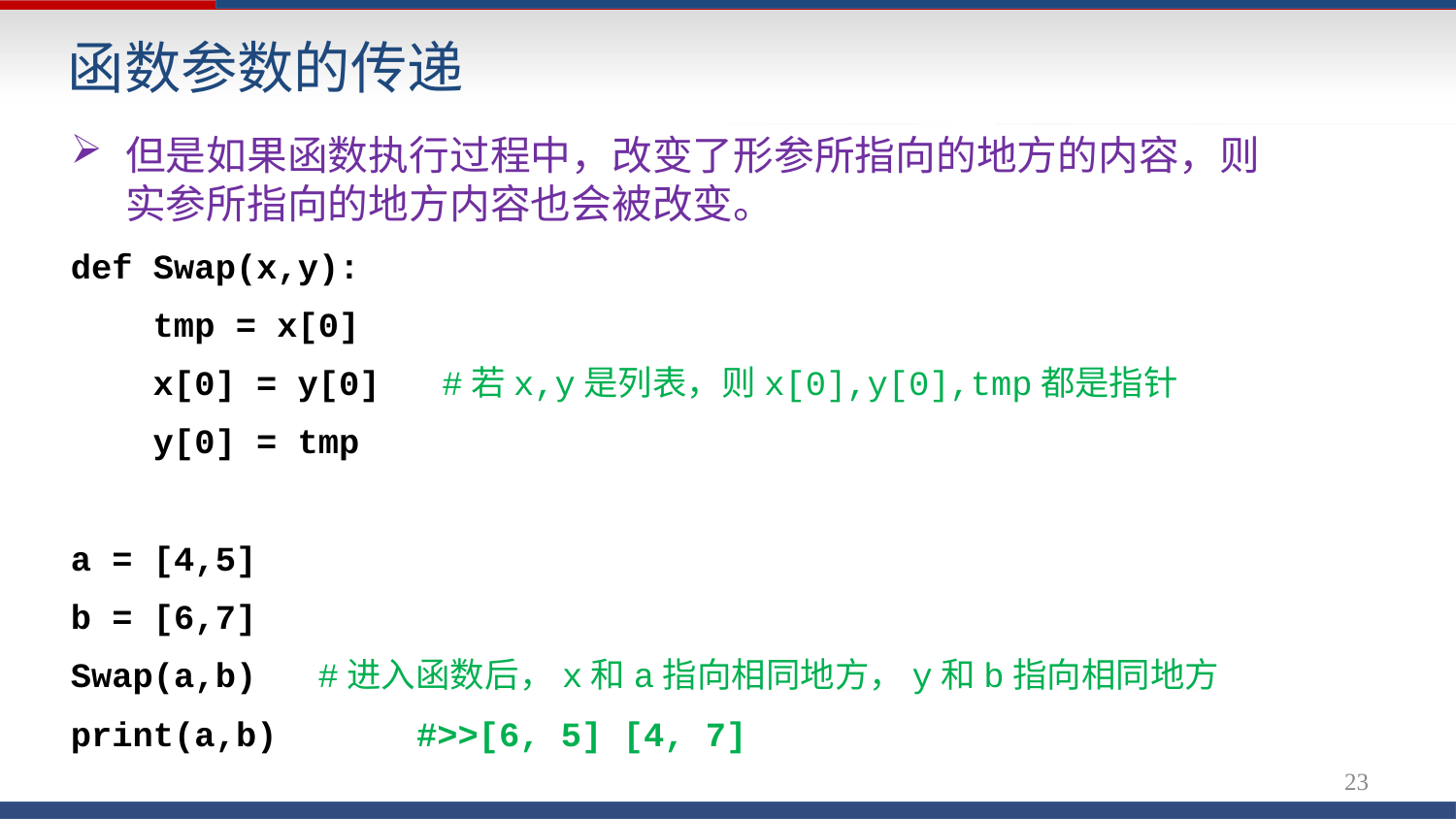

# 函数参数的传递
但是如果函数执行过程中，改变了形参所指向的地方的内容，则实参所指向的地方内容也会被改变。
def Swap(x,y):
    tmp = x[0]
    x[0] = y[0]   #若x,y是列表，则x[0],y[0],tmp都是指针
    y[0] = tmp

a = [4,5]
b = [6,7]
Swap(a,b)   #进入函数后，x和a指向相同地方，y和b指向相同地方
print(a,b)	#>>[6, 5] [4, 7]

23